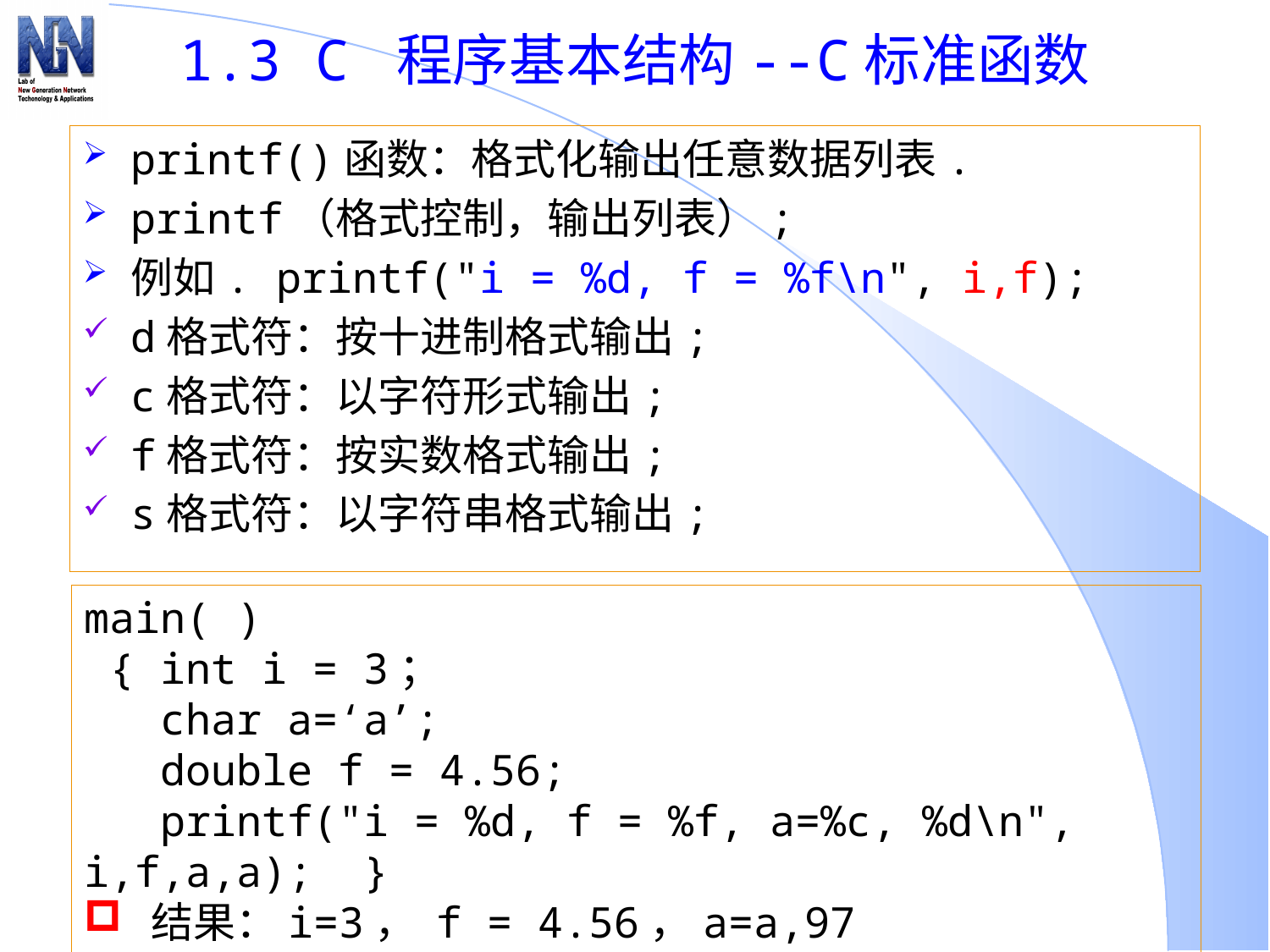

# 1.3 C 程序基本结构--C标准函数
printf()函数：格式化输出任意数据列表.
printf（格式控制，输出列表）;
例如. printf("i = %d, f = %f\n", i,f);
d格式符：按十进制格式输出;
c格式符：以字符形式输出;
f格式符：按实数格式输出;
s格式符：以字符串格式输出;
main( )
 { int i = 3；
   char a=‘a’;
   double f = 4.56;
   printf("i = %d, f = %f, a=%c, %d\n", i,f,a,a);  }
 结果：i=3， f = 4.56，a=a,97